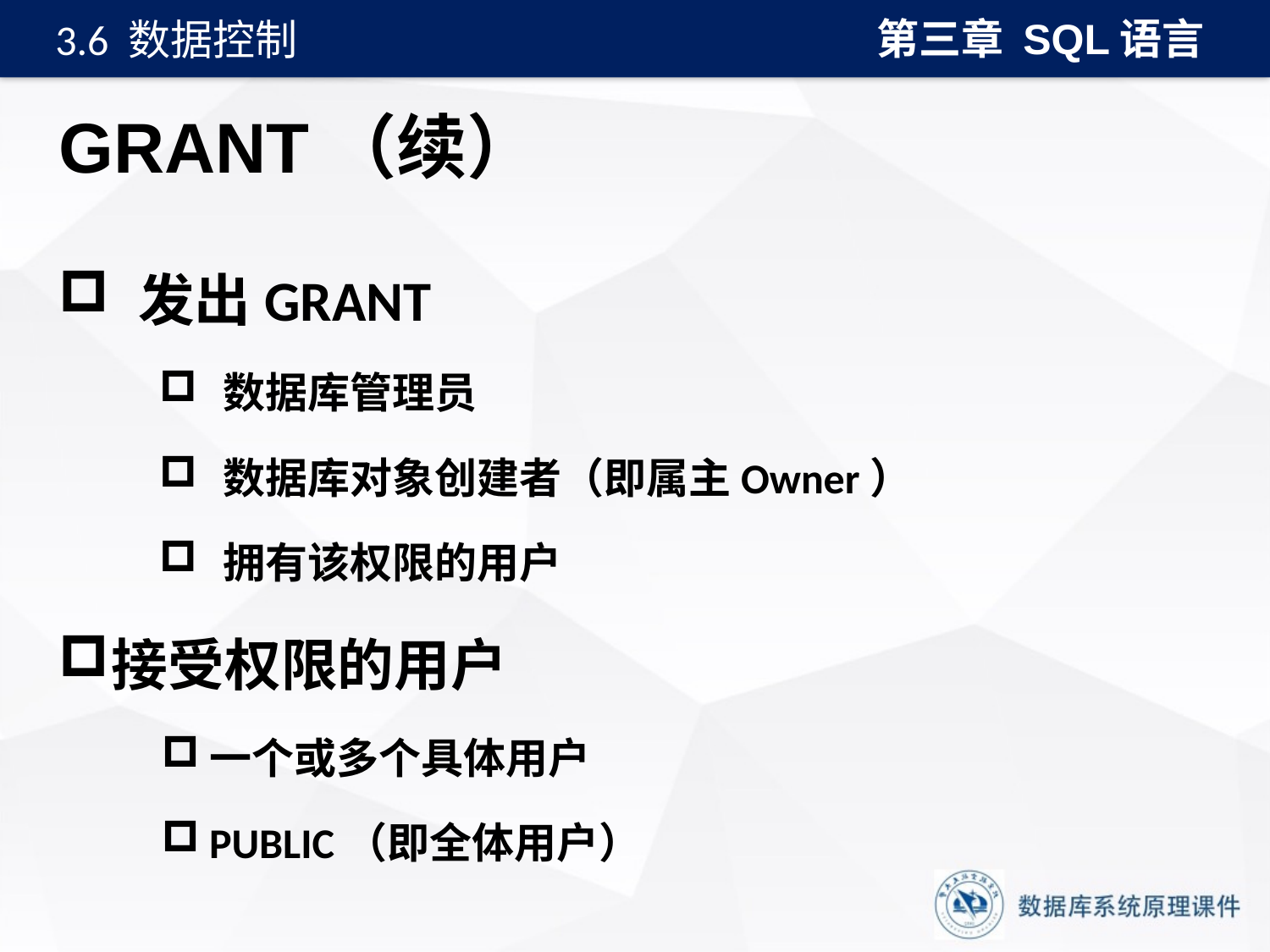

第三章 SQL语言
3.6 数据控制
# GRANT（续）
 发出GRANT
数据库管理员
数据库对象创建者（即属主Owner）
拥有该权限的用户
接受权限的用户
一个或多个具体用户
PUBLIC（即全体用户）